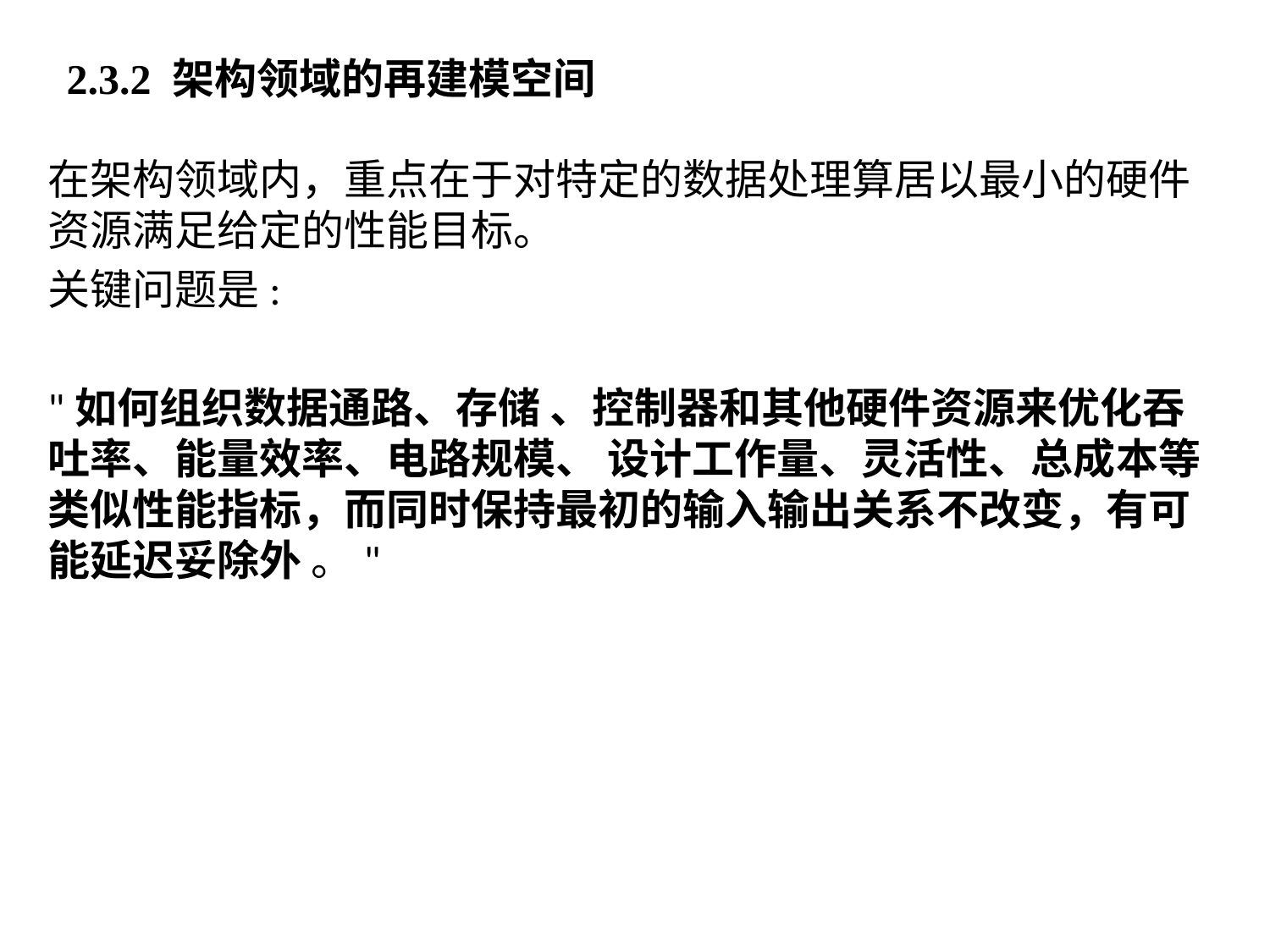

2.3.2 架构领域的再建模空间
在架构领域内，重点在于对特定的数据处理算居以最小的硬件资源满足给定的性能目标。
关键问题是:

"如何组织数据通路、存储 、控制器和其他硬件资源来优化吞吐率、能量效率、电路规模、 设计工作量、灵活性、总成本等类似性能指标，而同时保持最初的输入输出关系不改变，有可 能延迟妥除外 。"